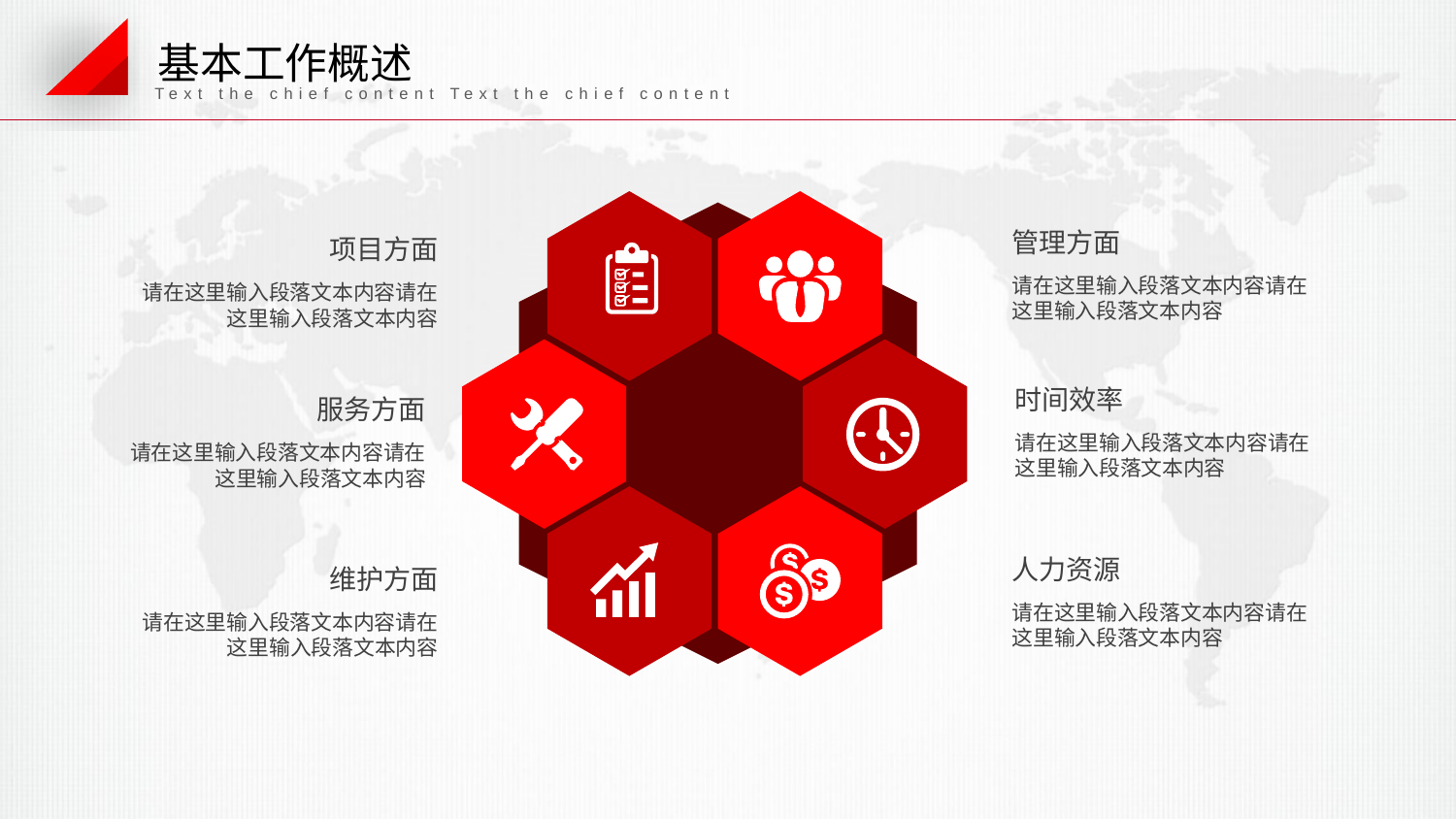

基本工作概述
Text the chief content Text the chief content

管理方面
项目方面

请在这里输入段落文本内容请在这里输入段落文本内容
请在这里输入段落文本内容请在这里输入段落文本内容

时间效率
服务方面

请在这里输入段落文本内容请在这里输入段落文本内容
请在这里输入段落文本内容请在这里输入段落文本内容

人力资源
维护方面
请在这里输入段落文本内容请在这里输入段落文本内容
请在这里输入段落文本内容请在这里输入段落文本内容